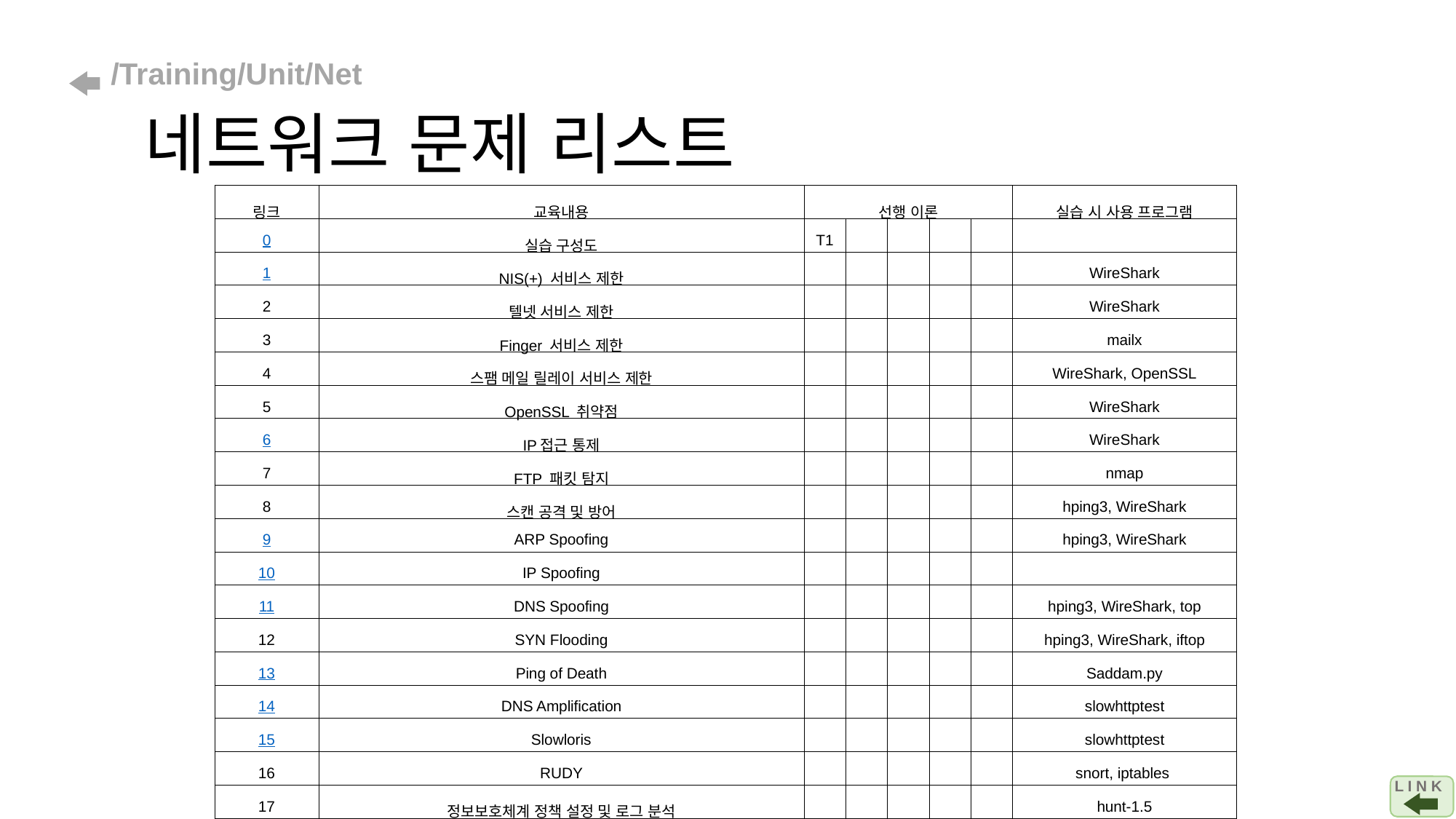

# /Training/Unit/Net 네트워크 문제 리스트

| 링크 | 교육내용 | 선행 이론 |  |  |  |  | 실습 시 사용 프로그램 |
| --- | --- | --- | --- | --- | --- | --- | --- |
| 0 | 실습 구성도 | T1 |  |  |  |  |  |
| 1 | NIS(+) 서비스 제한 |  |  |  |  |  | WireShark |
| 2 | 텔넷 서비스 제한 |  |  |  |  |  | WireShark |
| 3 | Finger 서비스 제한 |  |  |  |  |  | mailx |
| 4 | 스팸 메일 릴레이 서비스 제한 |  |  |  |  |  | WireShark, OpenSSL |
| 5 | OpenSSL 취약점 |  |  |  |  |  | WireShark |
| 6 | IP접근 통제 |  |  |  |  |  | WireShark |
| 7 | FTP 패킷 탐지 |  |  |  |  |  | nmap |
| 8 | 스캔 공격 및 방어 |  |  |  |  |  | hping3, WireShark |
| 9 | ARP Spoofing |  |  |  |  |  | hping3, WireShark |
| 10 | IP Spoofing |  |  |  |  |  |  |
| 11 | DNS Spoofing |  |  |  |  |  | hping3, WireShark, top |
| 12 | SYN Flooding |  |  |  |  |  | hping3, WireShark, iftop |
| 13 | Ping of Death |  |  |  |  |  | Saddam.py |
| 14 | DNS Amplification |  |  |  |  |  | slowhttptest |
| 15 | Slowloris |  |  |  |  |  | slowhttptest |
| 16 | RUDY |  |  |  |  |  | snort, iptables |
| 17 | 정보보호체계 정책 설정 및 로그 분석 |  |  |  |  |  | hunt-1.5 |
| 18 | TCP Session Hijacking |  |  |  |  |  | ettercap, etterfilter |
| 19 | MITM |  |  |  |  |  |  |
L I N K